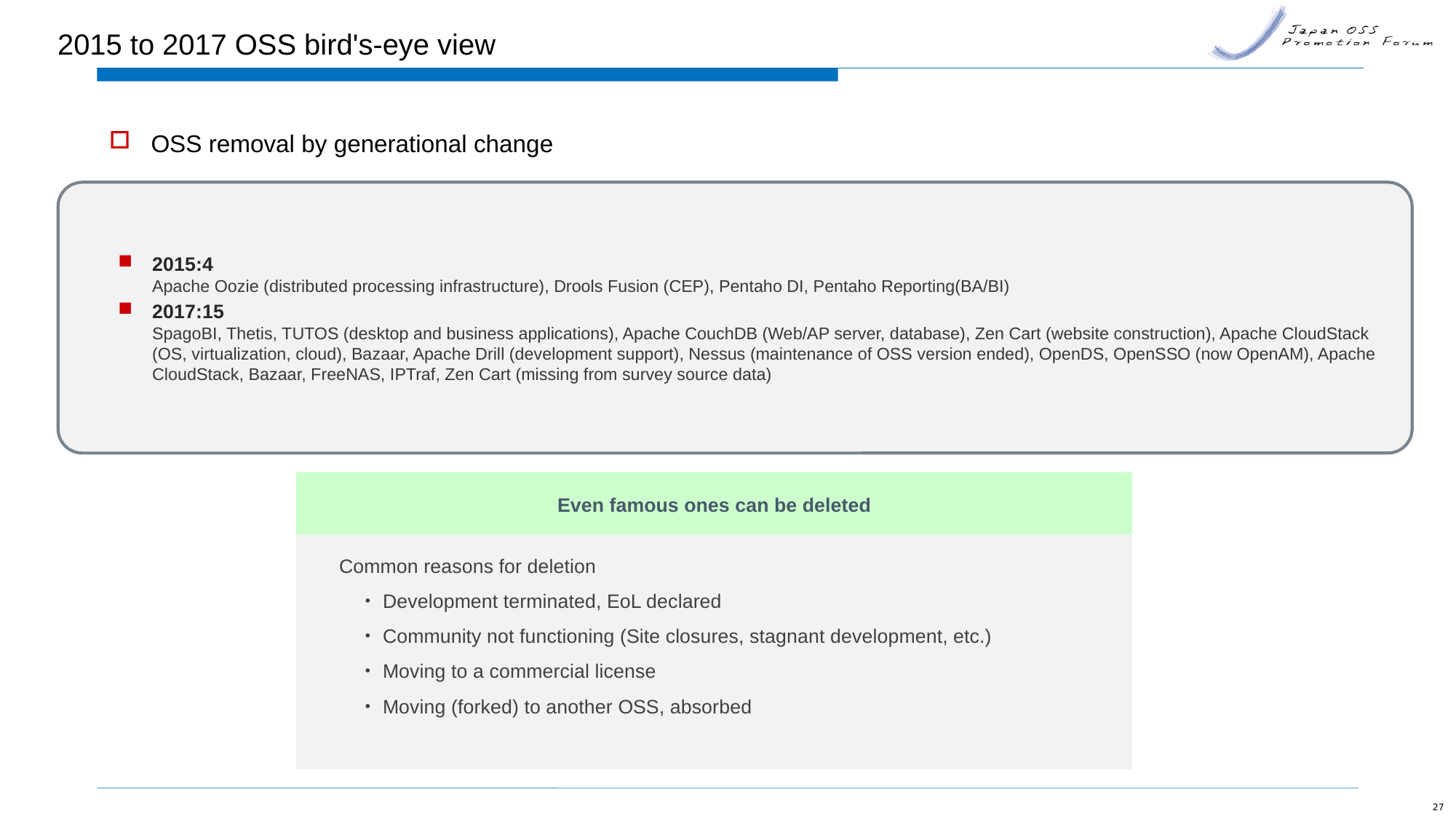

2015 to 2017 OSS bird's-eye view
OSS removal by generational change
2015:4
Apache Oozie (distributed processing infrastructure), Drools Fusion (CEP), Pentaho DI, Pentaho Reporting(BA/BI)
2017:15
SpagoBI, Thetis, TUTOS (desktop and business applications), Apache CouchDB (Web/AP server, database), Zen Cart (website construction), Apache CloudStack (OS, virtualization, cloud), Bazaar, Apache Drill (development support), Nessus (maintenance of OSS version ended), OpenDS, OpenSSO (now OpenAM), Apache CloudStack, Bazaar, FreeNAS, IPTraf, Zen Cart (missing from survey source data)
Even famous ones can be deleted
Common reasons for deletion
　・Development terminated, EoL declared
　・Community not functioning (Site closures, stagnant development, etc.)
　・Moving to a commercial license
　・Moving (forked) to another OSS, absorbed
27